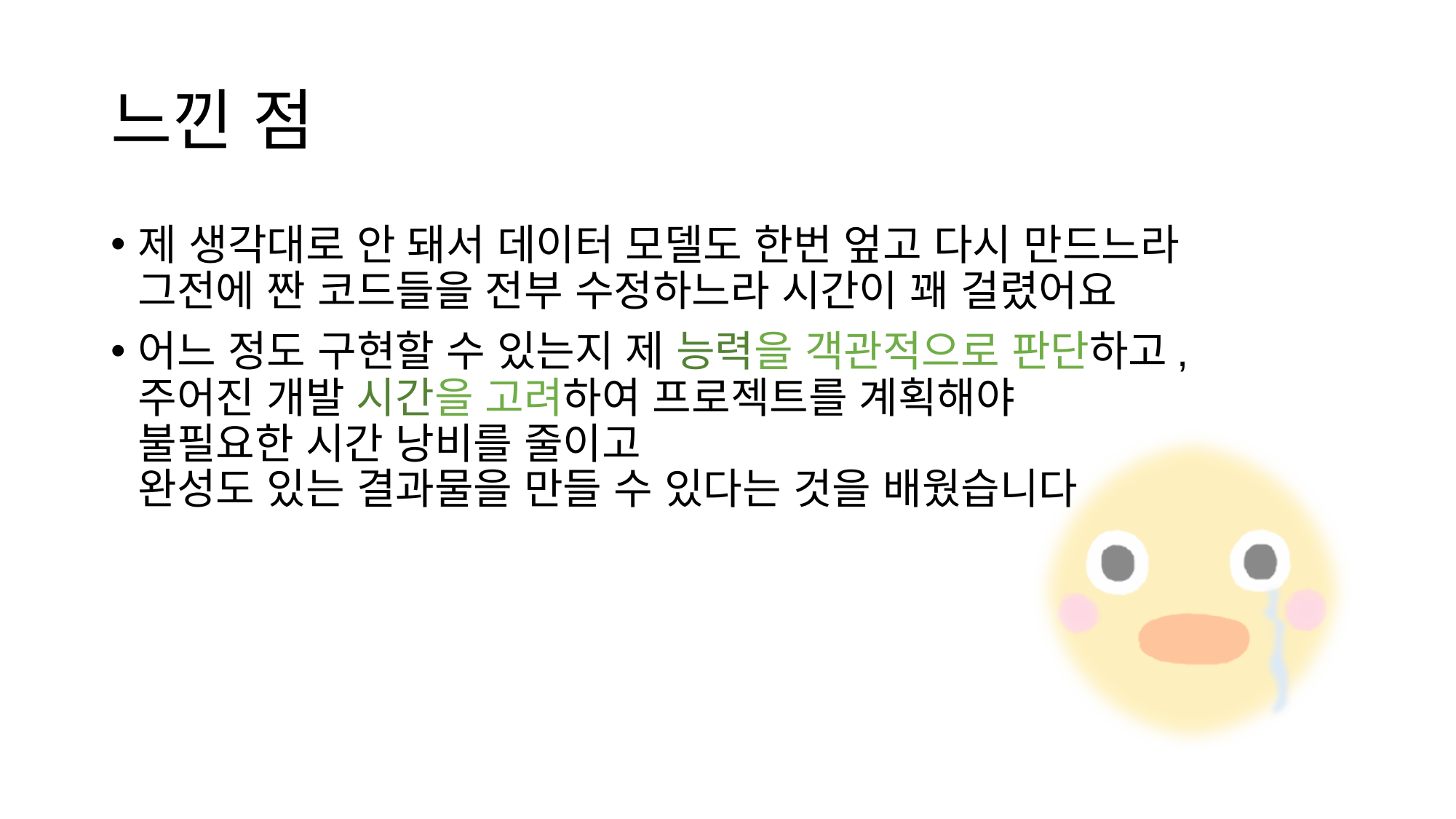

# 느낀 점
제 생각대로 안 돼서 데이터 모델도 한번 엎고 다시 만드느라
그전에 짠 코드들을 전부 수정하느라 시간이 꽤 걸렸어요
어느 정도 구현할 수 있는지 제 능력을 객관적으로 판단하고,
주어진 개발 시간을 고려하여 프로젝트를 계획해야
불필요한 시간 낭비를 줄이고
완성도 있는 결과물을 만들 수 있다는 것을 배웠습니다